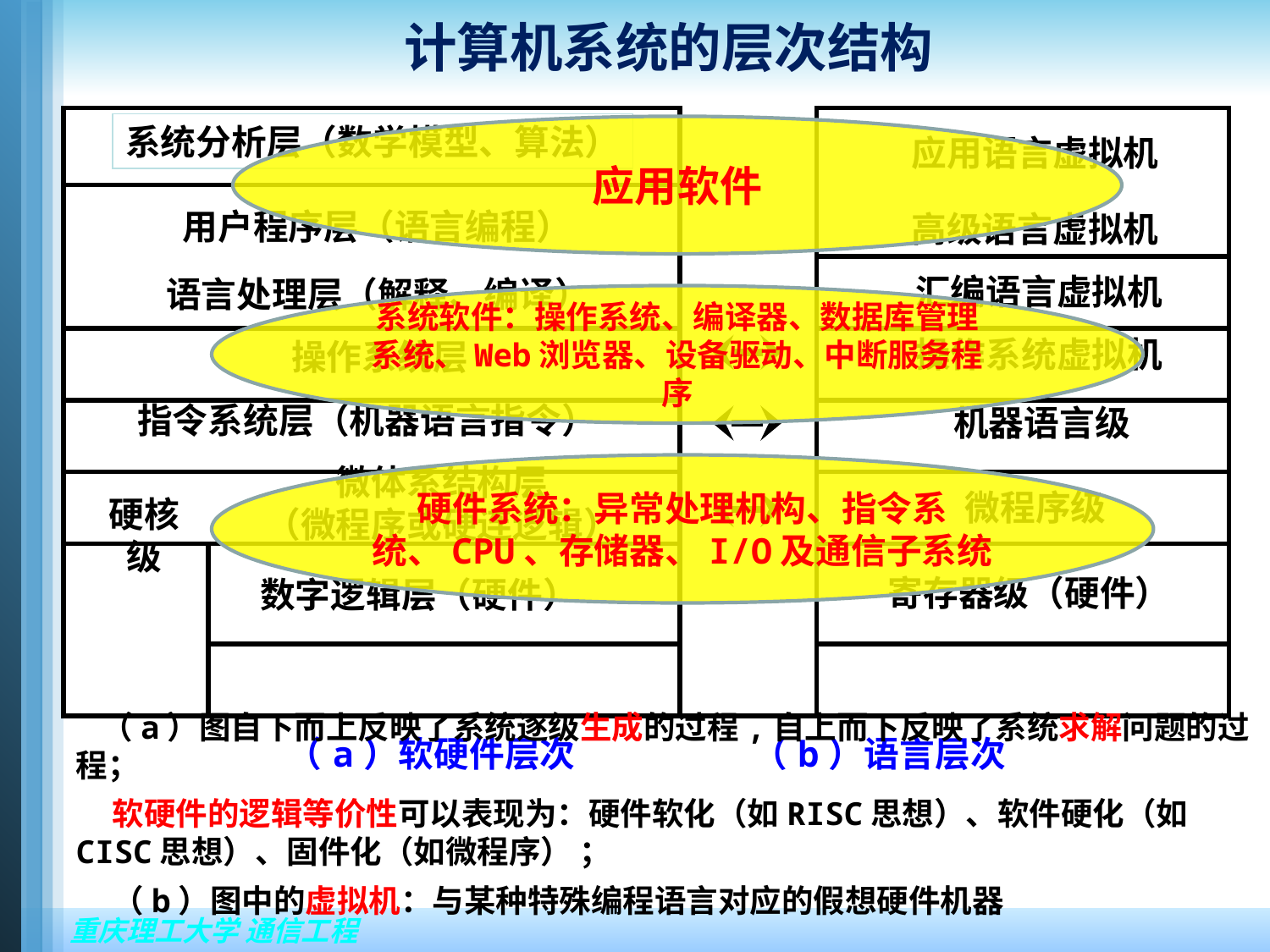

# 计算机系统的层次结构
|  |  |  |  |
| --- | --- | --- | --- |
|  |  |  |  |
|  |  |  |  |
|  |  |  |  |
|  |  |  |  |
|  |  |  |  |
|  |  |  |  |
|  |  |  |  |
| （a）软硬件层次 （b）语言层次 |  |  |  |
系统分析层（数学模型、算法）
应用软件
应用语言虚拟机
用户程序层（语言编程）
高级语言虚拟机
汇编语言虚拟机
语言处理层（解释、编译）
系统软件：操作系统、编译器、数据库管理系统、Web浏览器、设备驱动、中断服务程序

操作系统虚拟机
操作系统层
指令系统层（机器语言指令）
机器语言级
微体系结构层
（微程序或硬连逻辑）
硬件系统：异常处理机构、指令系统、CPU、存储器、I/O及通信子系统
微程序级
硬核级
寄存器级（硬件）
数字逻辑层（硬件）
（a）图自下而上反映了系统逐级生成的过程,自上而下反映了系统求解问题的过程；
软硬件的逻辑等价性可以表现为：硬件软化（如RISC思想）、软件硬化（如CISC思想）、固件化（如微程序） ；
（b）图中的虚拟机：与某种特殊编程语言对应的假想硬件机器